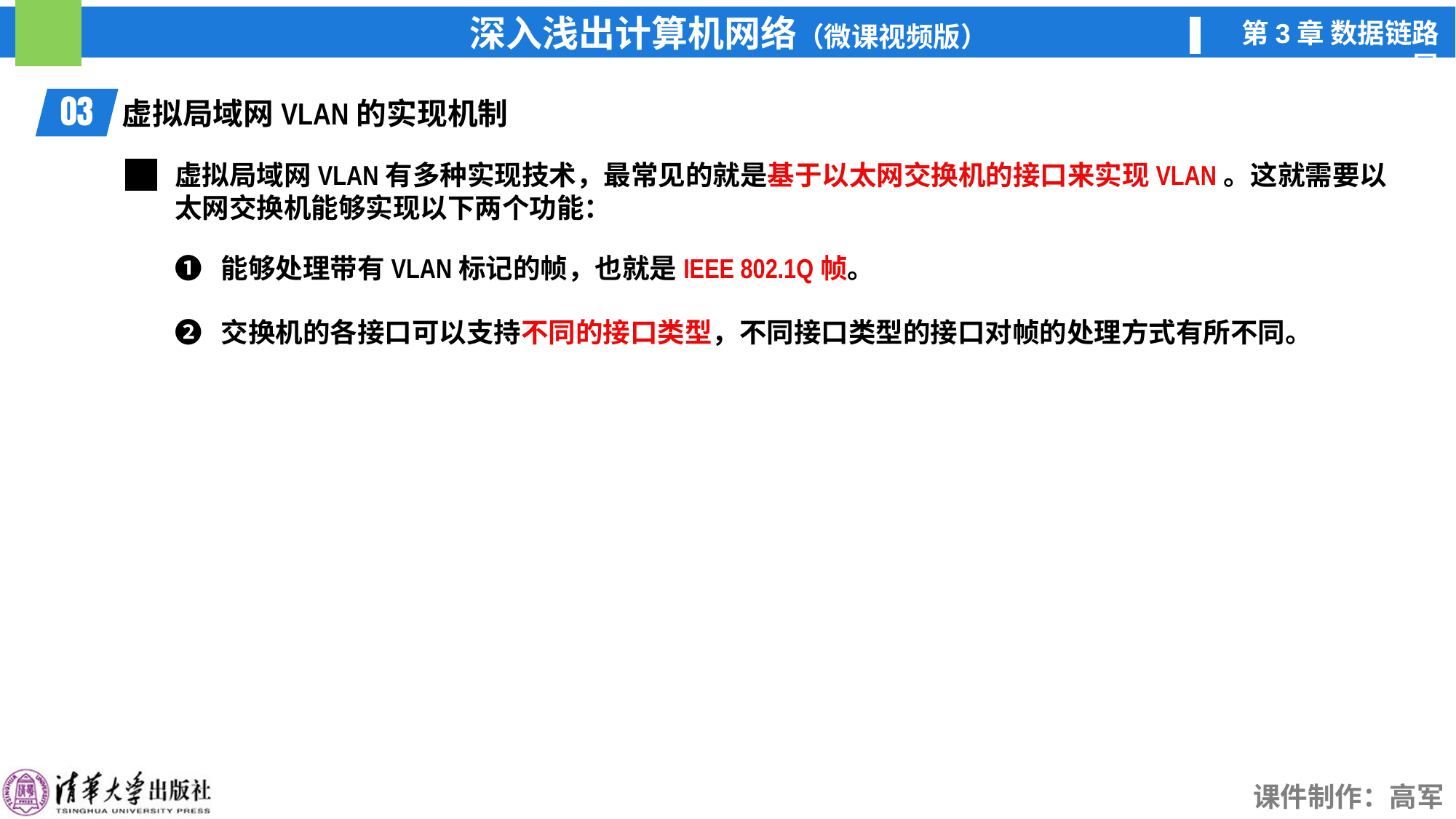

03
虚拟局域网VLAN的实现机制
虚拟局域网VLAN有多种实现技术，最常见的就是基于以太网交换机的接口来实现VLAN。这就需要以太网交换机能够实现以下两个功能：

❶  能够处理带有VLAN标记的帧，也就是IEEE 802.1Q帧。
❷  交换机的各接口可以支持不同的接口类型，不同接口类型的接口对帧的处理方式有所不同。